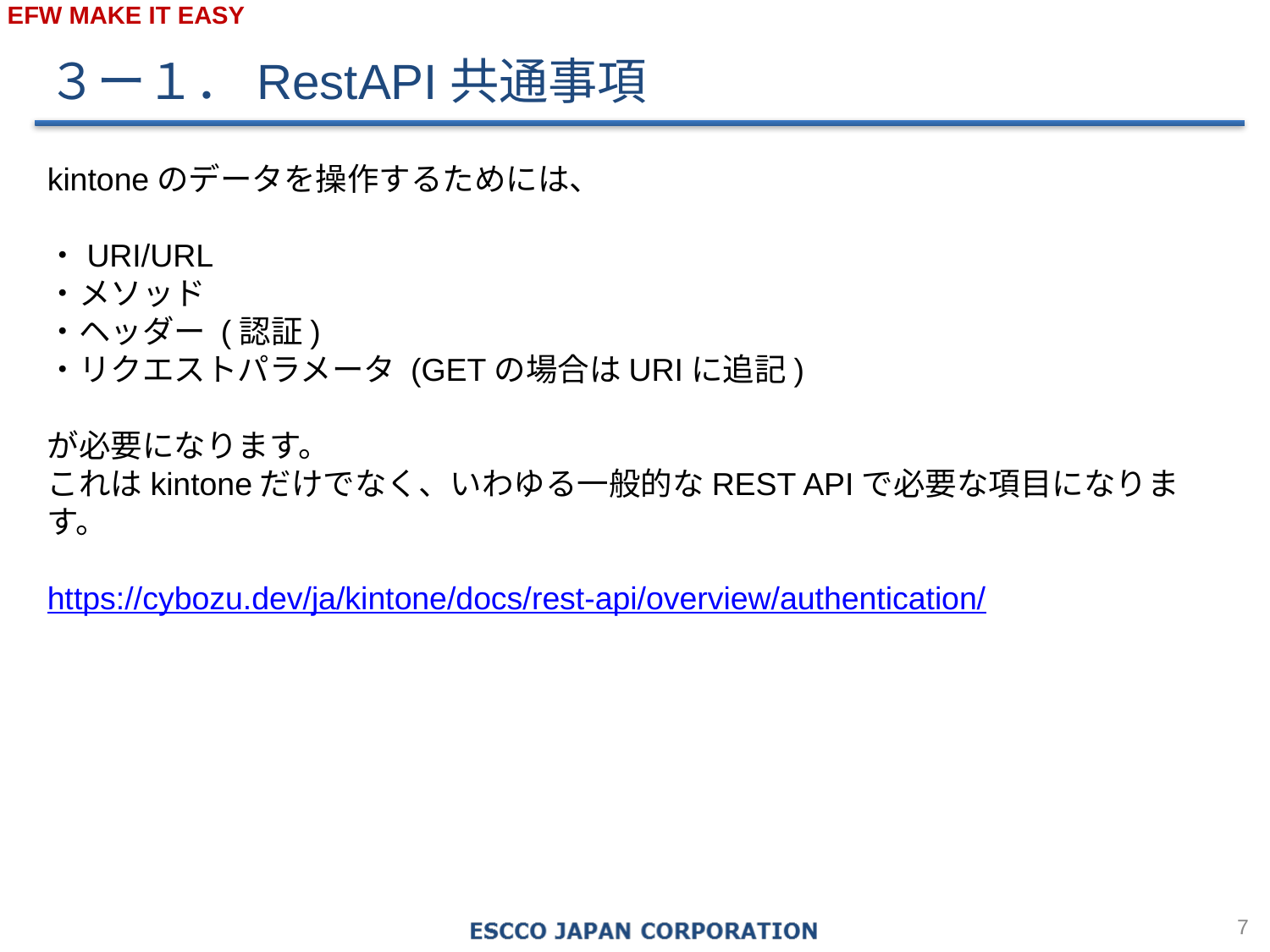

３ー１．RestAPI共通事項
kintoneのデータを操作するためには、

・URI/URL
・メソッド
・ヘッダー (認証)
・リクエストパラメータ (GETの場合はURIに追記)

が必要になります。
これはkintoneだけでなく、いわゆる一般的なREST APIで必要な項目になります。

https://cybozu.dev/ja/kintone/docs/rest-api/overview/authentication/

7